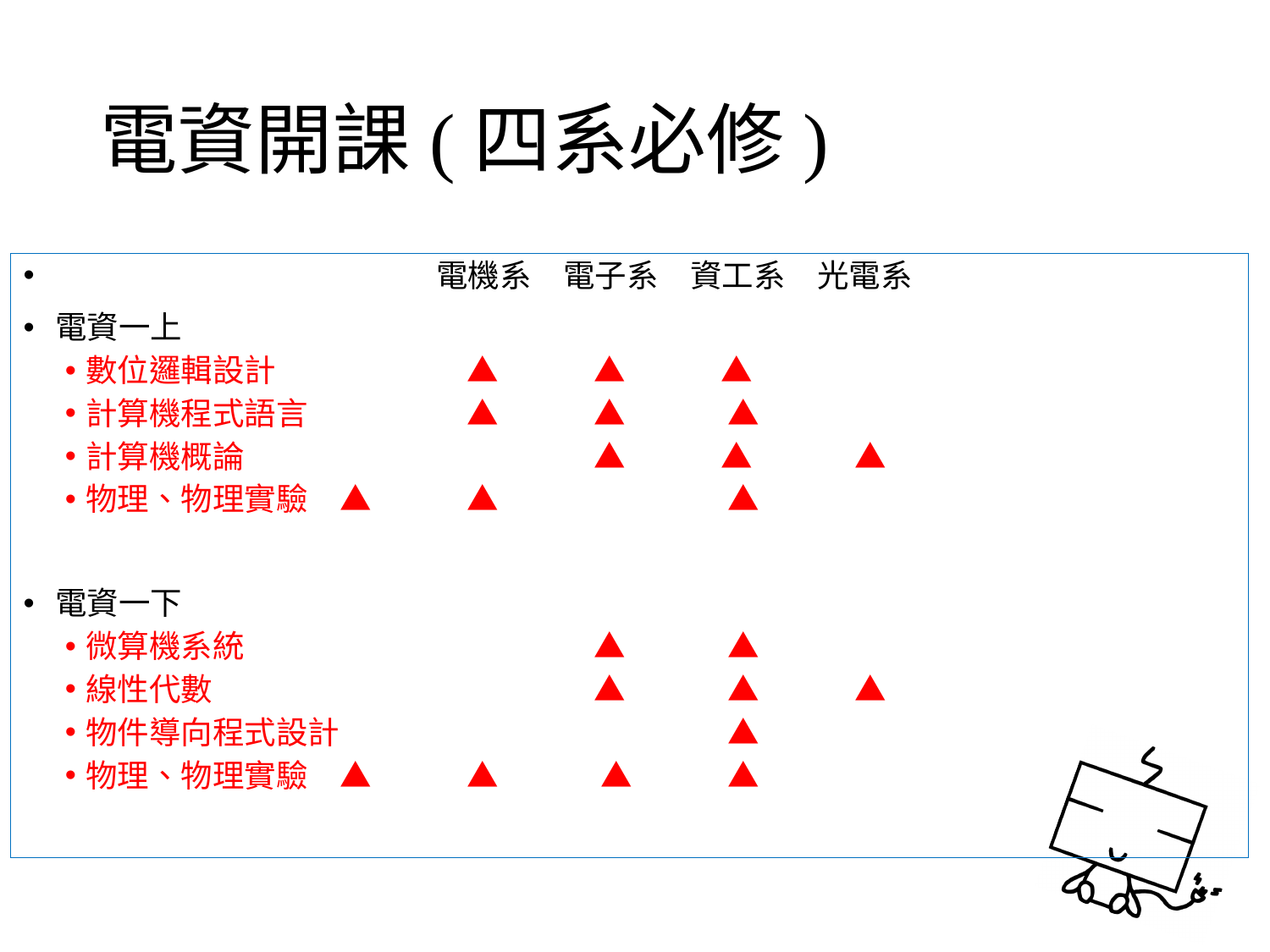

# 電資開課(四系必修)
 			電機系	電子系	資工系	光電系
電資一上
數位邏輯設計		▲	▲ 	▲
計算機程式語言		▲	▲	 ▲
計算機概論			▲	▲	 ▲
物理、物理實驗	▲	▲		 ▲

電資一下
微算機系統			▲	 ▲
線性代數			▲	 ▲	 ▲
物件導向程式設計			 ▲
物理、物理實驗	▲	▲	 ▲	 ▲